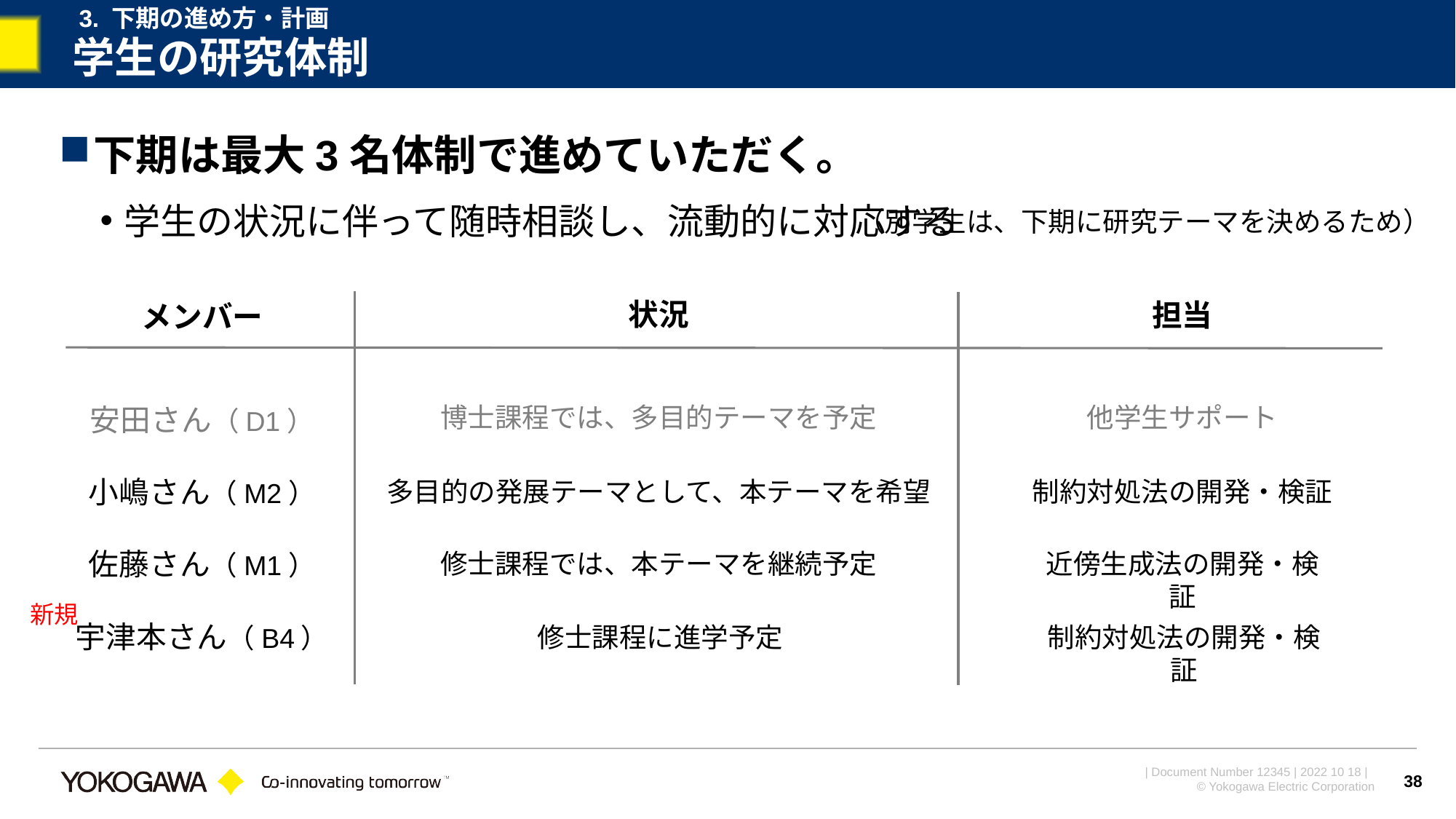

3. 下期の進め方・計画
# 学生の研究体制
下期は最大3名体制で進めていただく。
学生の状況に伴って随時相談し、流動的に対応する
（別学生は、下期に研究テーマを決めるため）
状況
担当
メンバー
安田さん（D1）
博士課程では、多目的テーマを予定
他学生サポート
小嶋さん（M2）
多目的の発展テーマとして、本テーマを希望
制約対処法の開発・検証
佐藤さん（M1）
修士課程では、本テーマを継続予定
近傍生成法の開発・検証
新規
宇津本さん（B4）
修士課程に進学予定
制約対処法の開発・検証
38